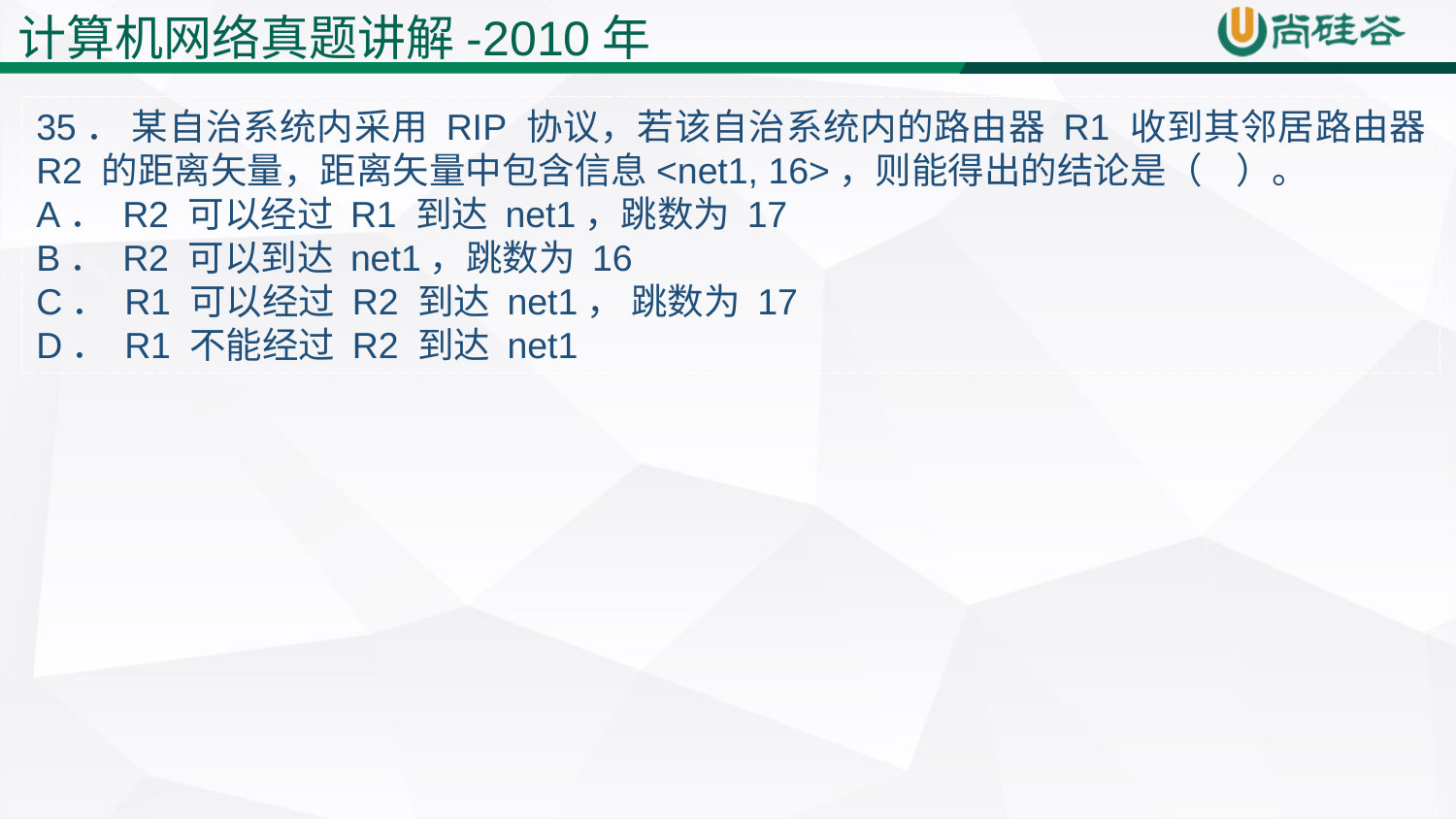

计算机网络真题讲解-2010年

35． 某自治系统内采用 RIP 协议，若该自治系统内的路由器 R1 收到其邻居路由器 R2 的距离矢量，距离矢量中包含信息<net1, 16>，则能得出的结论是（    ）。
A． R2 可以经过 R1 到达 net1，跳数为 17
B． R2 可以到达 net1，跳数为 16
C． R1 可以经过 R2 到达 net1， 跳数为 17
D． R1 不能经过 R2 到达 net1